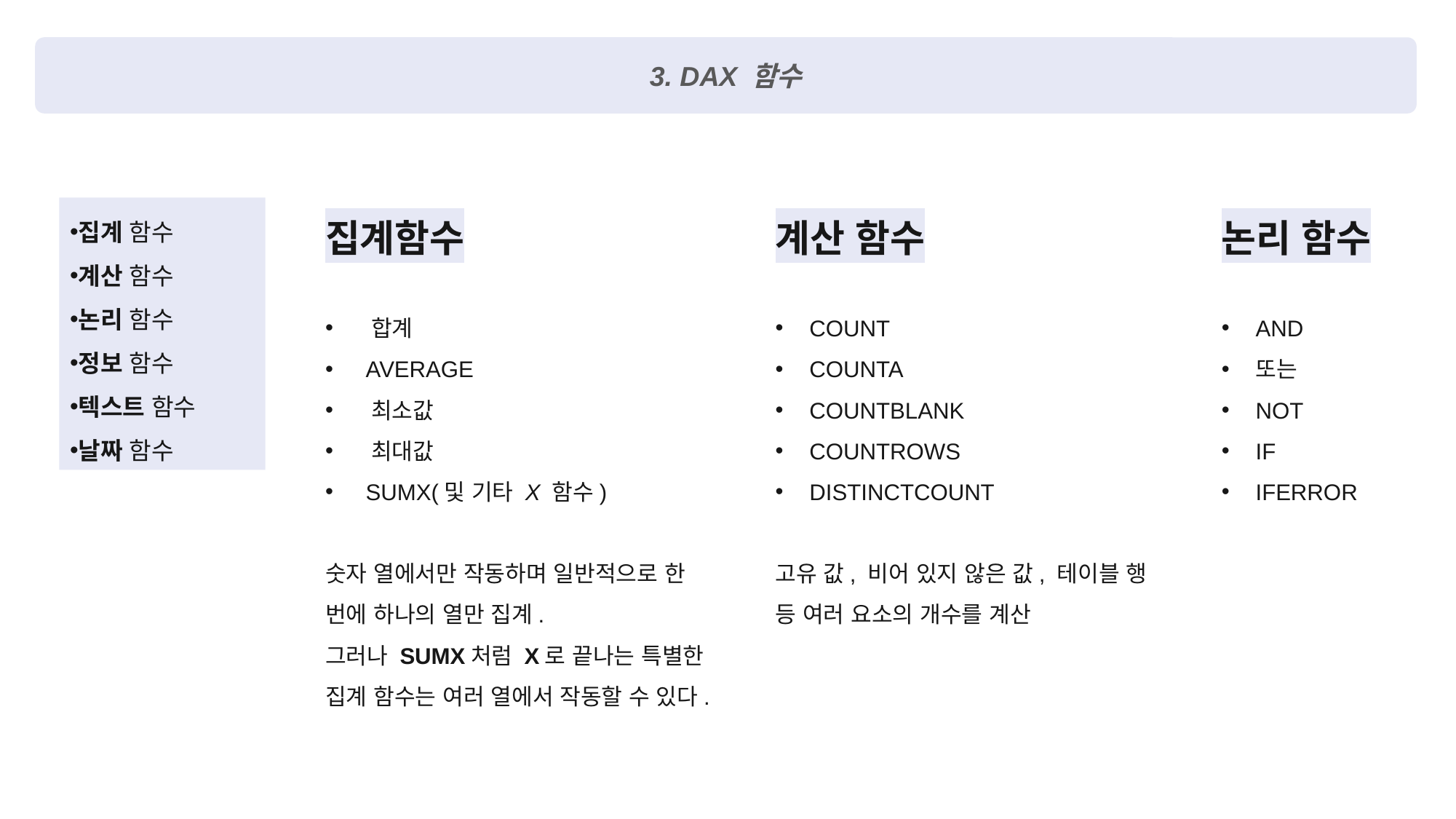

3. DAX 함수
집계함수

 합계
 AVERAGE
 최소값
 최대값
 SUMX(및 기타 X 함수)

숫자 열에서만 작동하며 일반적으로 한 번에 하나의 열만 집계.
그러나 SUMX처럼 X로 끝나는 특별한 집계 함수는 여러 열에서 작동할 수 있다.
계산 함수

COUNT
COUNTA
COUNTBLANK
COUNTROWS
DISTINCTCOUNT

고유 값, 비어 있지 않은 값, 테이블 행 등 여러 요소의 개수를 계산
논리 함수

AND
또는
NOT
IF
IFERROR
집계 함수
계산 함수
논리 함수
정보 함수
텍스트 함수
날짜 함수